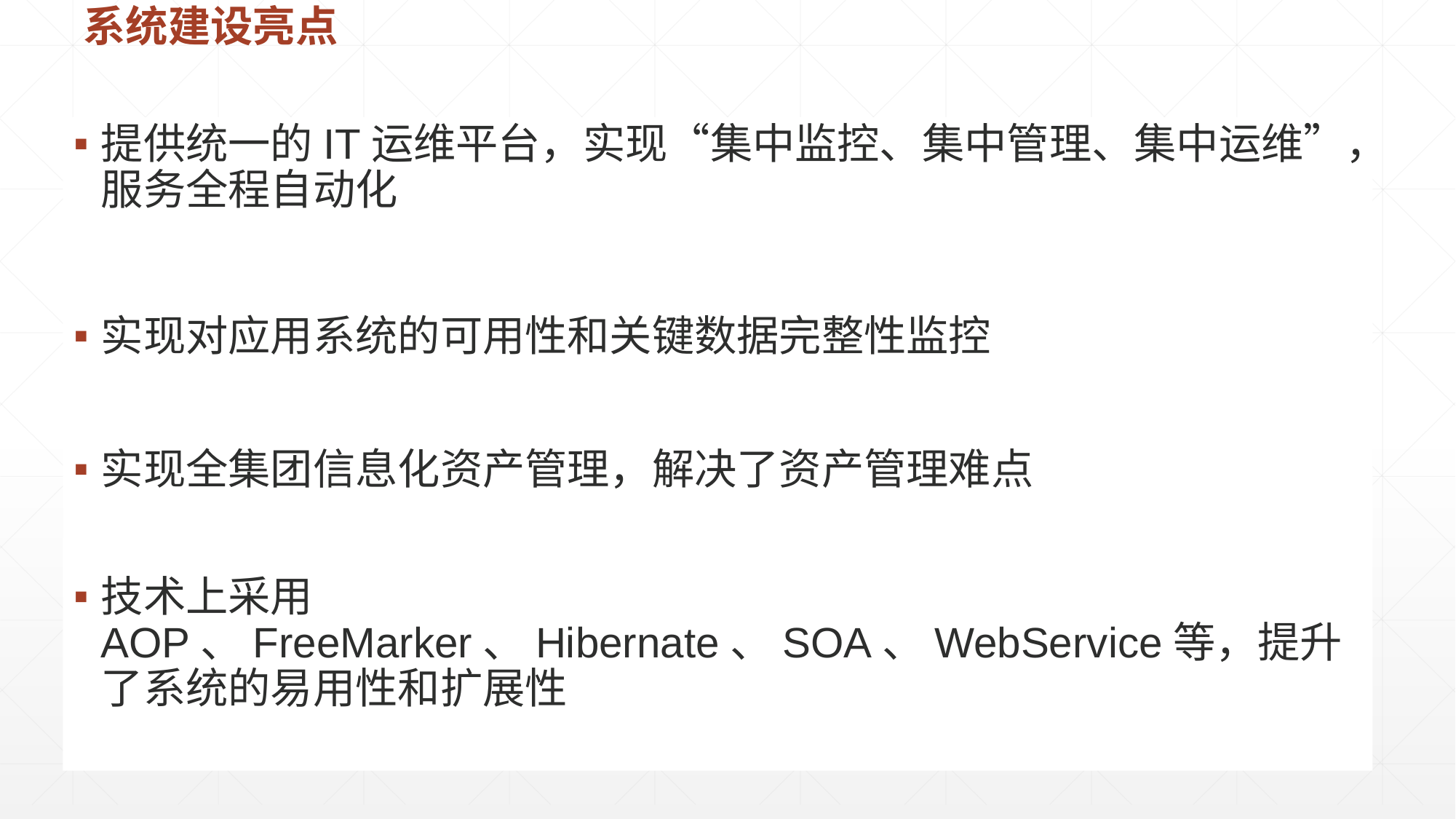

# 系统建设亮点
提供统一的IT运维平台，实现“集中监控、集中管理、集中运维”，服务全程自动化

实现对应用系统的可用性和关键数据完整性监控

实现全集团信息化资产管理，解决了资产管理难点

技术上采用AOP、FreeMarker、Hibernate、SOA、WebService等，提升了系统的易用性和扩展性